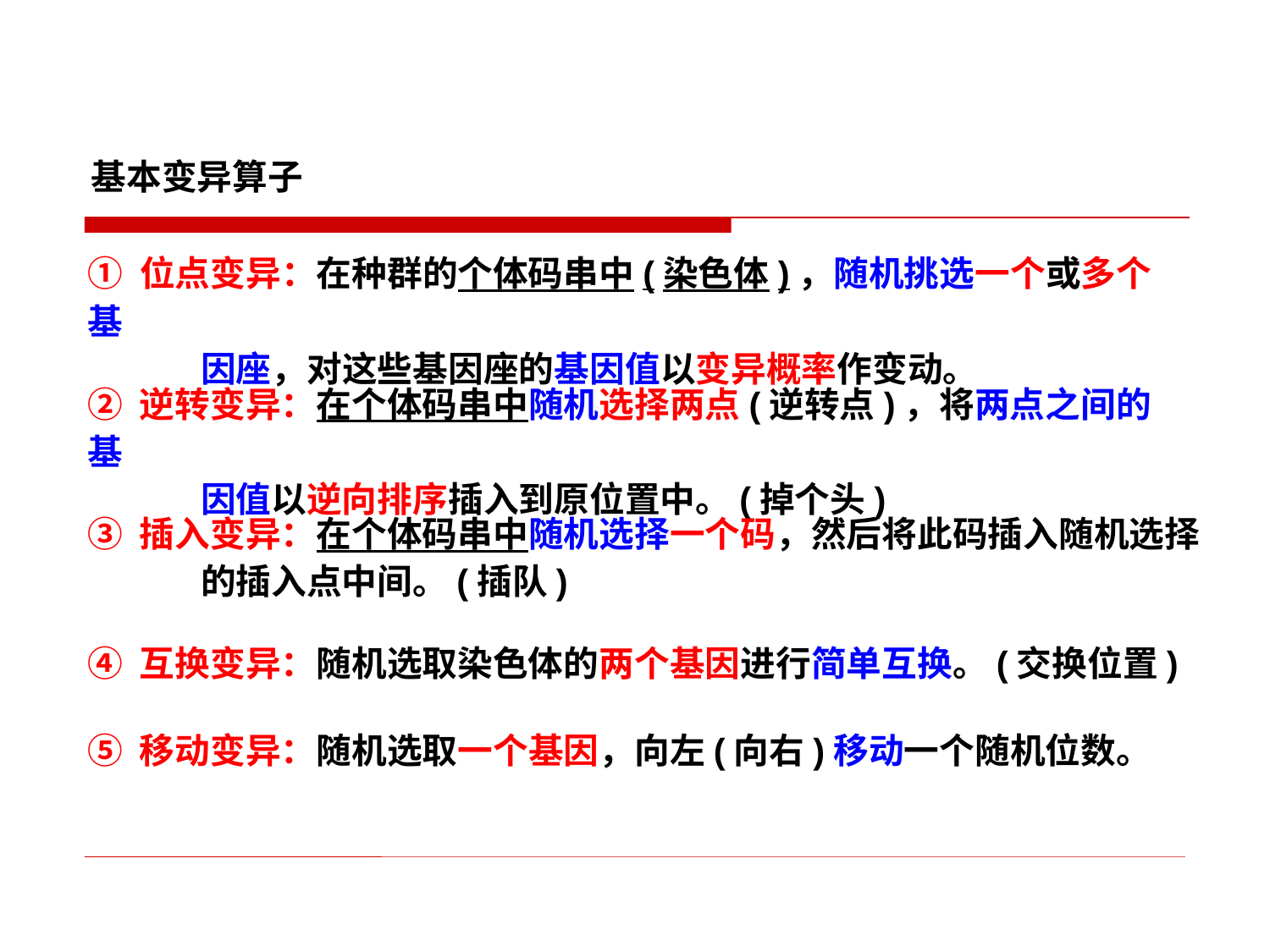

基本变异算子
① 位点变异：在种群的个体码串中(染色体)，随机挑选一个或多个基
             因座，对这些基因座的基因值以变异概率作变动。
② 逆转变异：在个体码串中随机选择两点(逆转点)，将两点之间的基
             因值以逆向排序插入到原位置中。(掉个头)
③ 插入变异：在个体码串中随机选择一个码，然后将此码插入随机选择
             的插入点中间。(插队)
④ 互换变异：随机选取染色体的两个基因进行简单互换。(交换位置)
⑤ 移动变异：随机选取一个基因，向左(向右)移动一个随机位数。